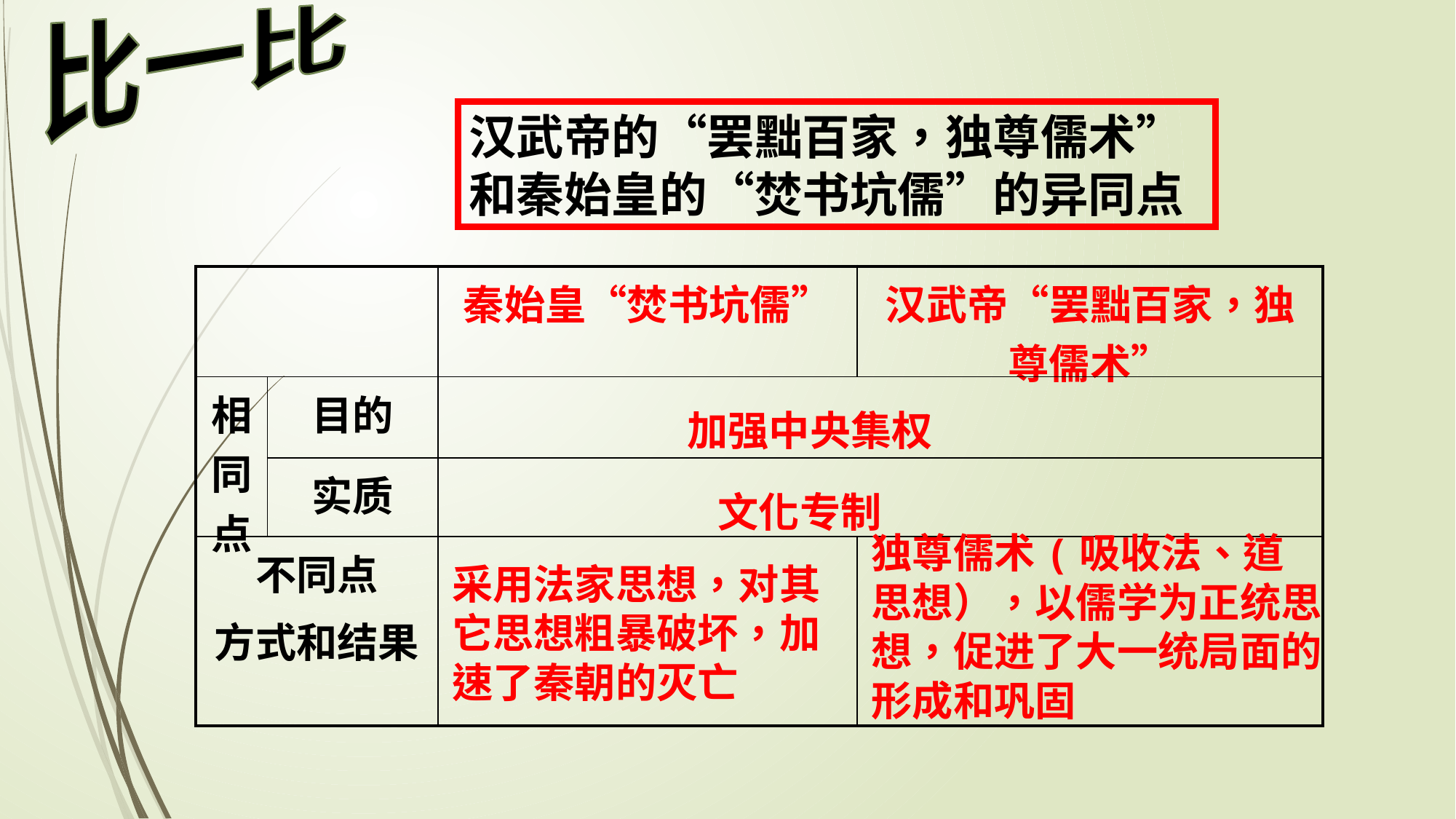

比一比
汉武帝的“罢黜百家，独尊儒术”和秦始皇的“焚书坑儒”的异同点
|  |  | 秦始皇“焚书坑儒” | 汉武帝“罢黜百家，独尊儒术” |
| --- | --- | --- | --- |
| 相同点 | 目的 |  |  |
|  | 实质 |  |  |
| 不同点 方式和结果 |  |  |  |
加强中央集权
文化专制
独尊儒术(吸收法、道思想），以儒学为正统思想，促进了大一统局面的形成和巩固
采用法家思想，对其它思想粗暴破坏，加速了秦朝的灭亡